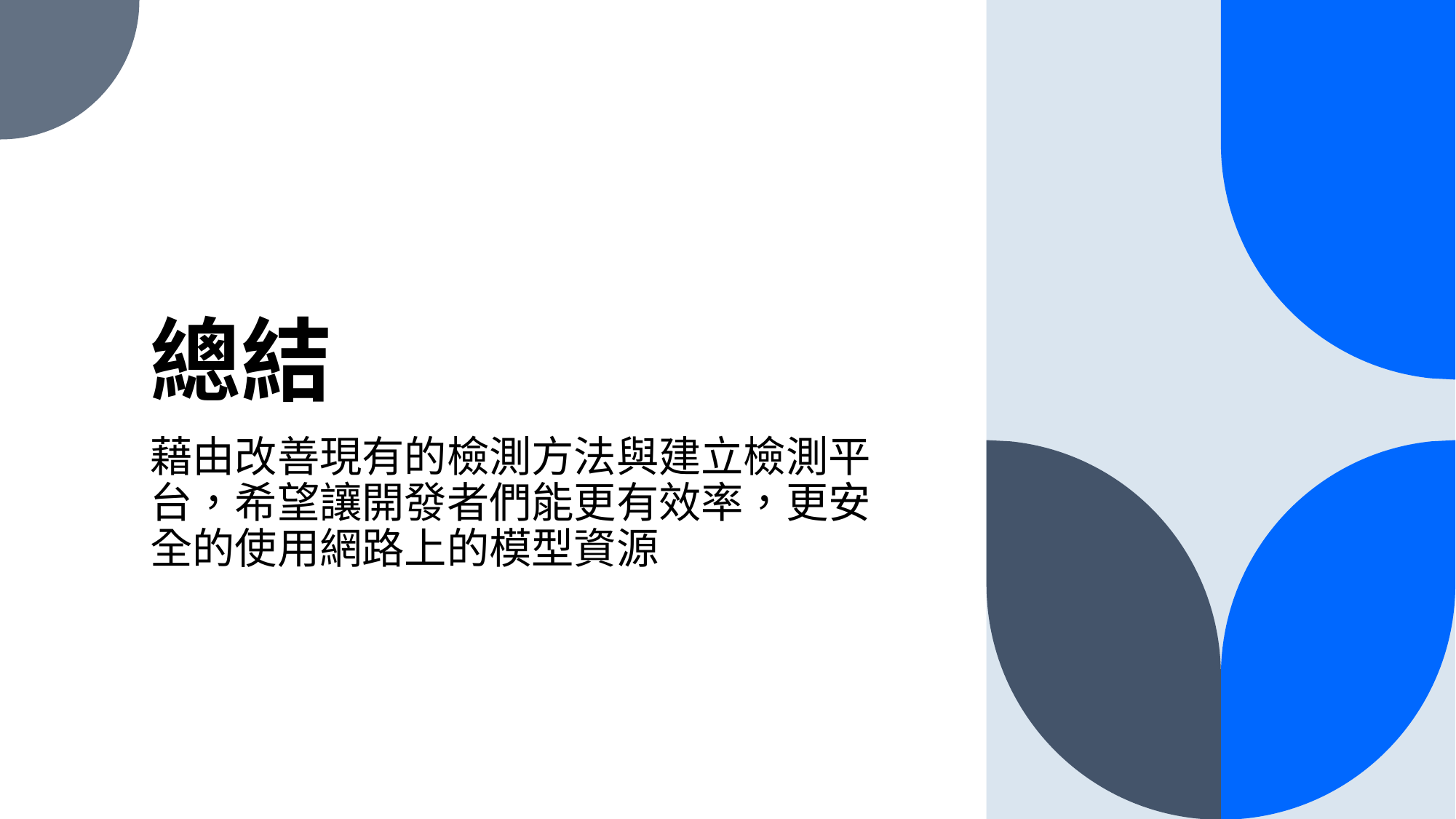

# 總結
藉由改善現有的檢測方法與建立檢測平台，希望讓開發者們能更有效率，更安全的使用網路上的模型資源